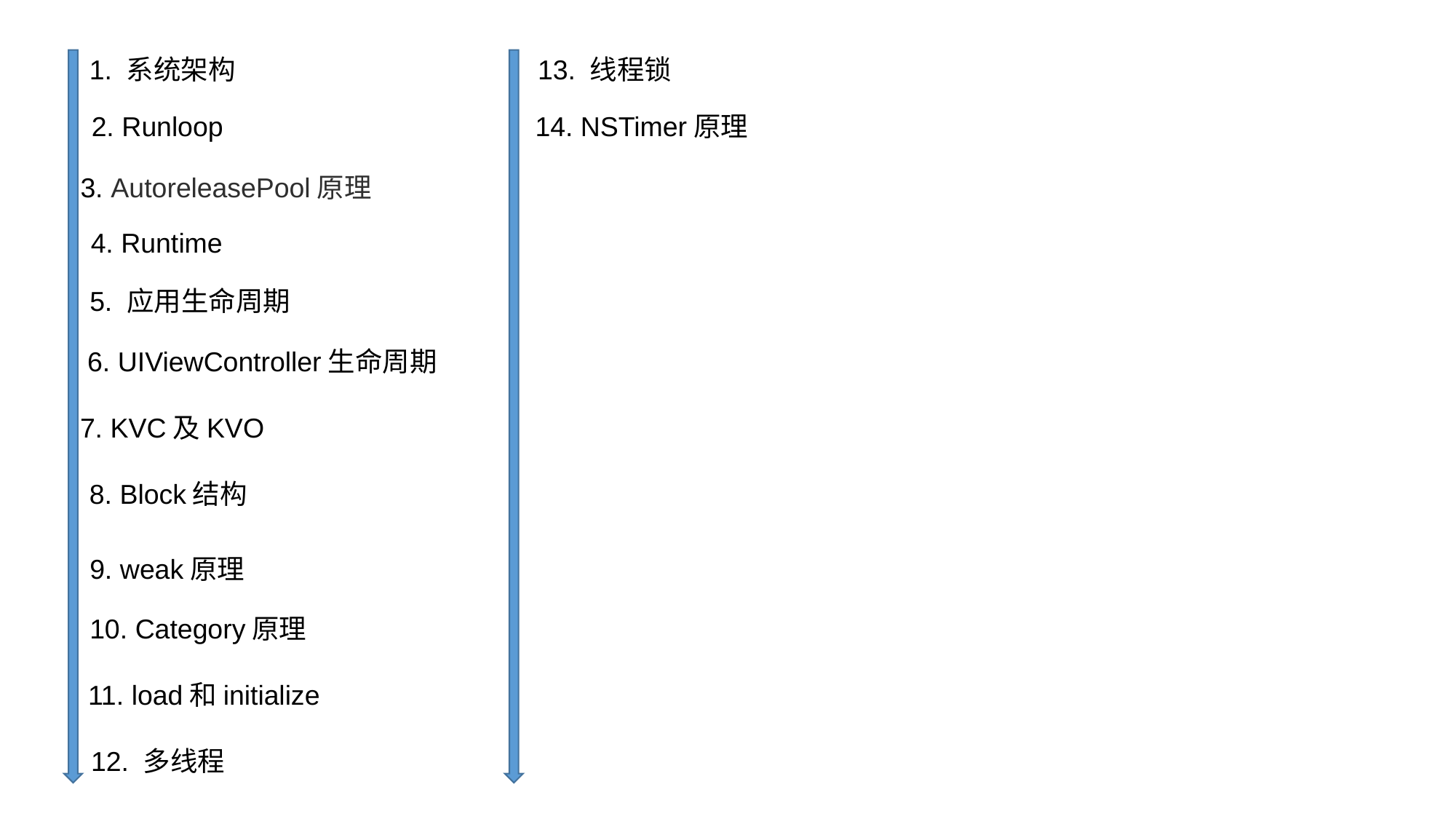

1. 系统架构
13. 线程锁

2. Runloop
14. NSTimer原理
3. AutoreleasePool原理
4. Runtime
5. 应用生命周期
6. UIViewController生命周期
7. KVC及KVO
8. Block结构
9. weak原理
10. Category原理
11. load和initialize
12. 多线程